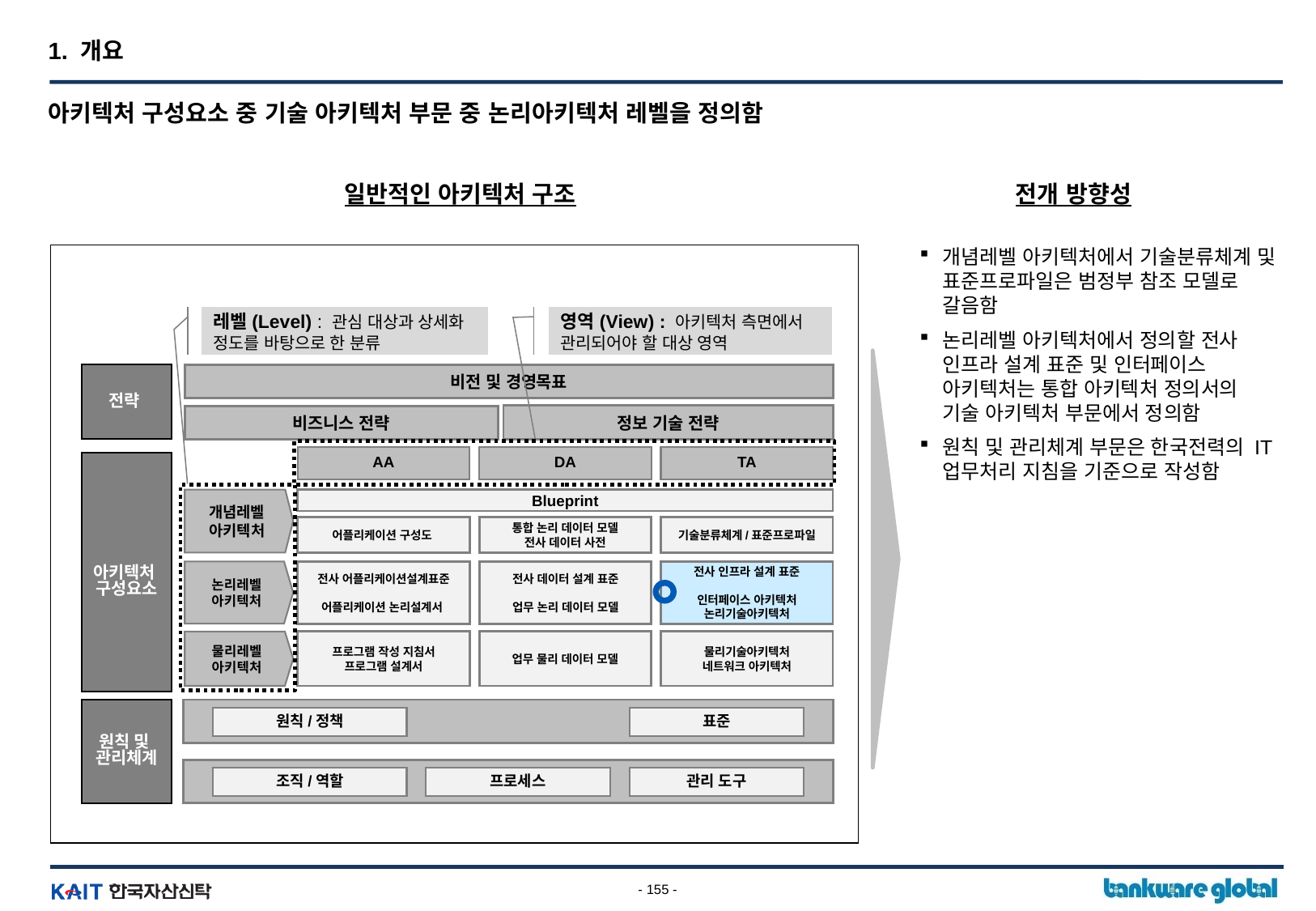

1. 개요
아키텍처 구성요소 중 기술 아키텍처 부문 중 논리아키텍처 레벨을 정의함
일반적인 아키텍처 구조
전개 방향성
개념레벨 아키텍처에서 기술분류체계 및 표준프로파일은 범정부 참조 모델로 갈음함
논리레벨 아키텍처에서 정의할 전사 인프라 설계 표준 및 인터페이스 아키텍처는 통합 아키텍처 정의서의 기술 아키텍처 부문에서 정의함
원칙 및 관리체계 부문은 한국전력의 IT업무처리 지침을 기준으로 작성함

레벨(Level) : 관심 대상과 상세화 정도를 바탕으로 한 분류
영역(View) : 아키텍처 측면에서 관리되어야 할 대상 영역
전략
비전 및 경영목표
비즈니스 전략
정보 기술 전략
정보 기술 전략
비즈니스 전략

AA
DA
TA

아키텍처
구성요소

개념레벨
아키텍처
Blueprint
어플리케이션 구성도
통합 논리 데이터 모델
전사 데이터 사전
기술분류체계/표준프로파일
논리레벨
아키텍처
전사 어플리케이션설계표준

어플리케이션 논리설계서
전사 데이터 설계 표준

업무 논리 데이터 모델
전사 인프라 설계 표준

인터페이스 아키텍처
논리기술아키텍처
물리레벨
아키텍처
프로그램 작성 지침서
프로그램 설계서
업무 물리 데이터 모델
물리기술아키텍처
네트워크 아키텍처
원칙 및
관리체계

원칙/정책
표준

조직/역할
프로세스
관리 도구